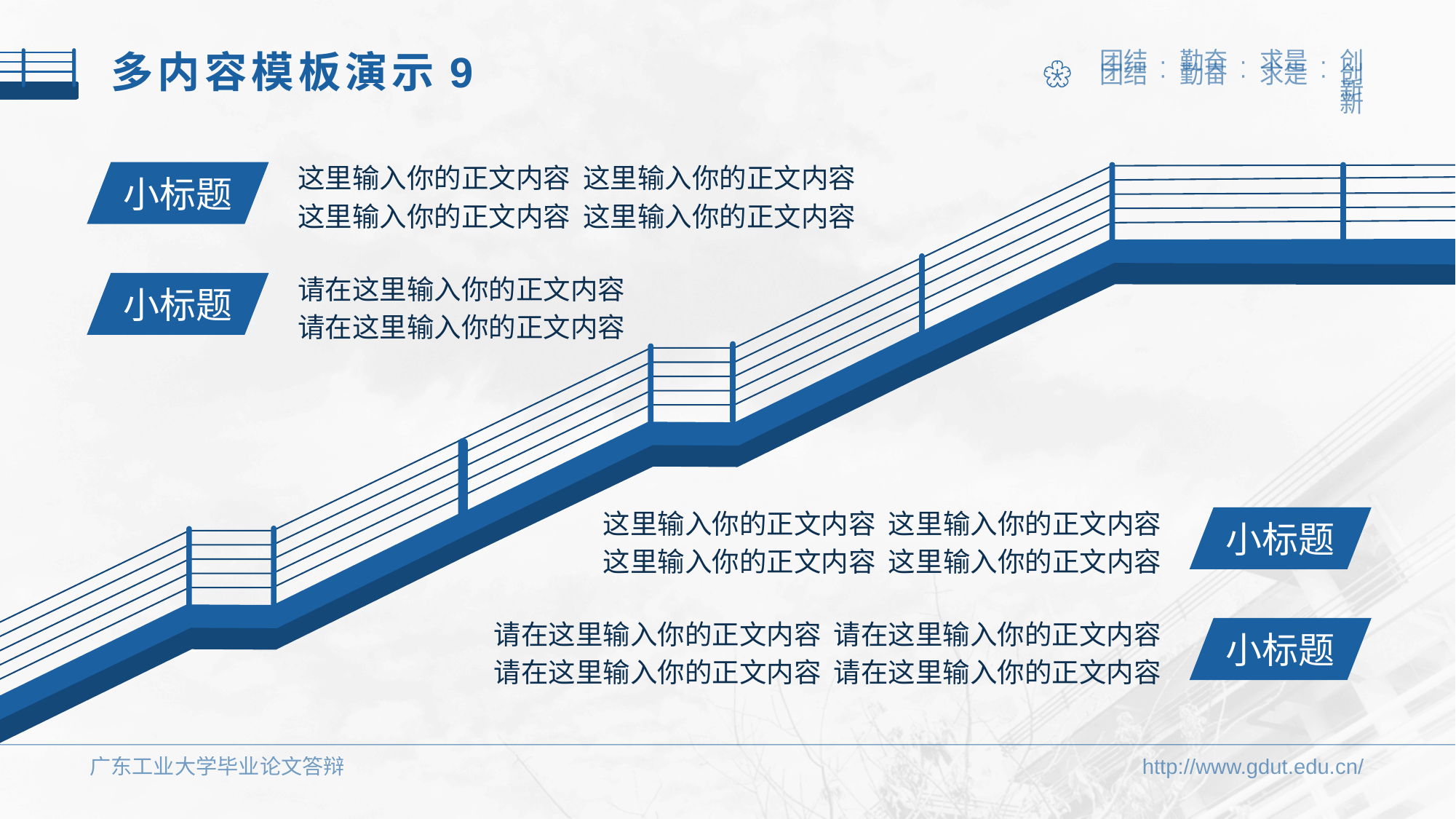

多内容模板演示9
这里输入你的正文内容  这里输入你的正文内容这里输入你的正文内容  这里输入你的正文内容

小标题
请在这里输入你的正文内容请在这里输入你的正文内容
小标题
这里输入你的正文内容  这里输入你的正文内容这里输入你的正文内容  这里输入你的正文内容
小标题
请在这里输入你的正文内容  请在这里输入你的正文内容请在这里输入你的正文内容  请在这里输入你的正文内容
小标题